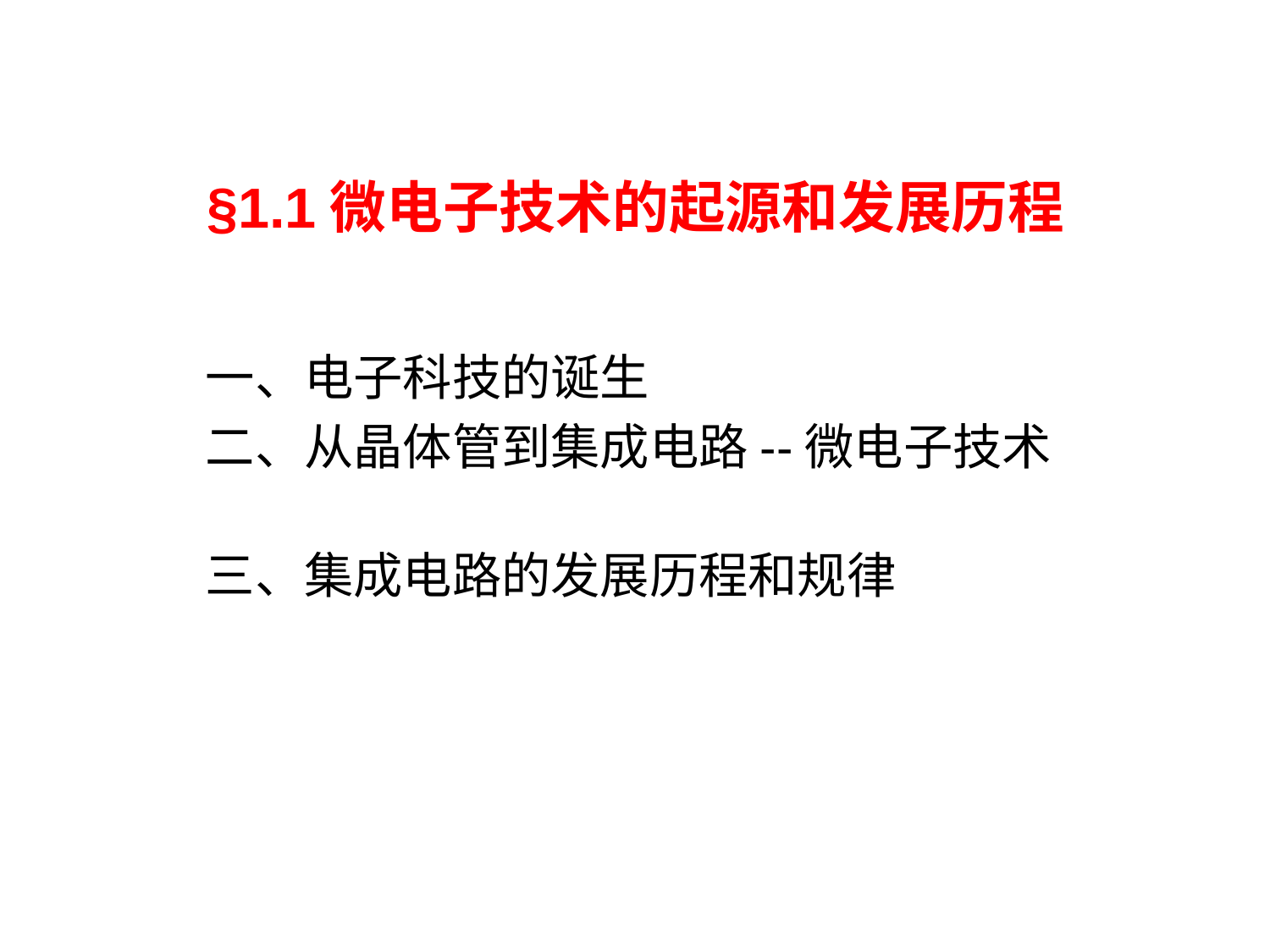

# §1.1微电子技术的起源和发展历程
一、电子科技的诞生
二、从晶体管到集成电路--微电子技术
三、集成电路的发展历程和规律